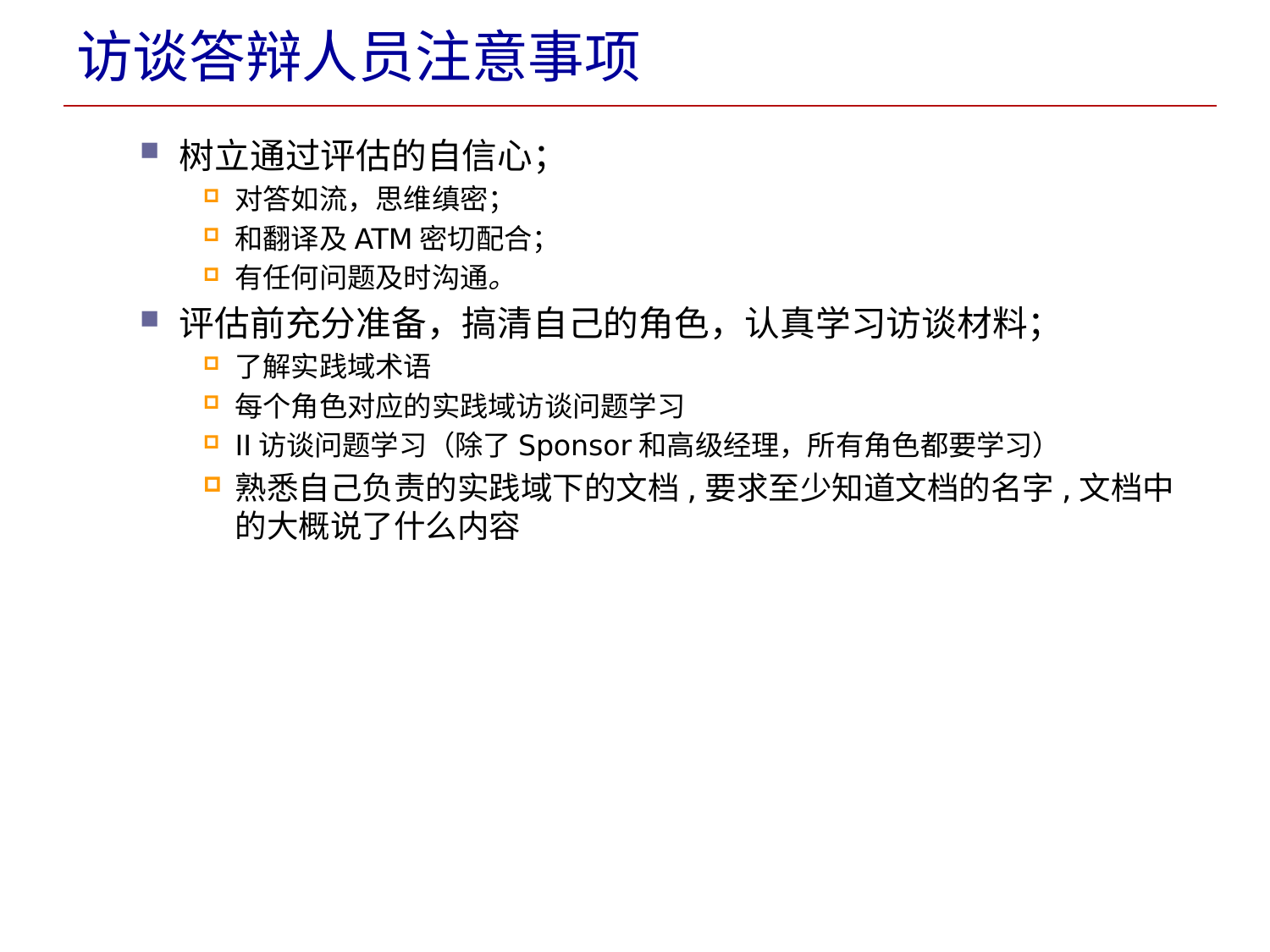

# 访谈答辩人员注意事项
树立通过评估的自信心；
对答如流，思维缜密；
和翻译及ATM密切配合；
有任何问题及时沟通。
评估前充分准备，搞清自己的角色，认真学习访谈材料；
了解实践域术语
每个角色对应的实践域访谈问题学习
II访谈问题学习（除了Sponsor和高级经理，所有角色都要学习）
熟悉自己负责的实践域下的文档,要求至少知道文档的名字,文档中的大概说了什么内容